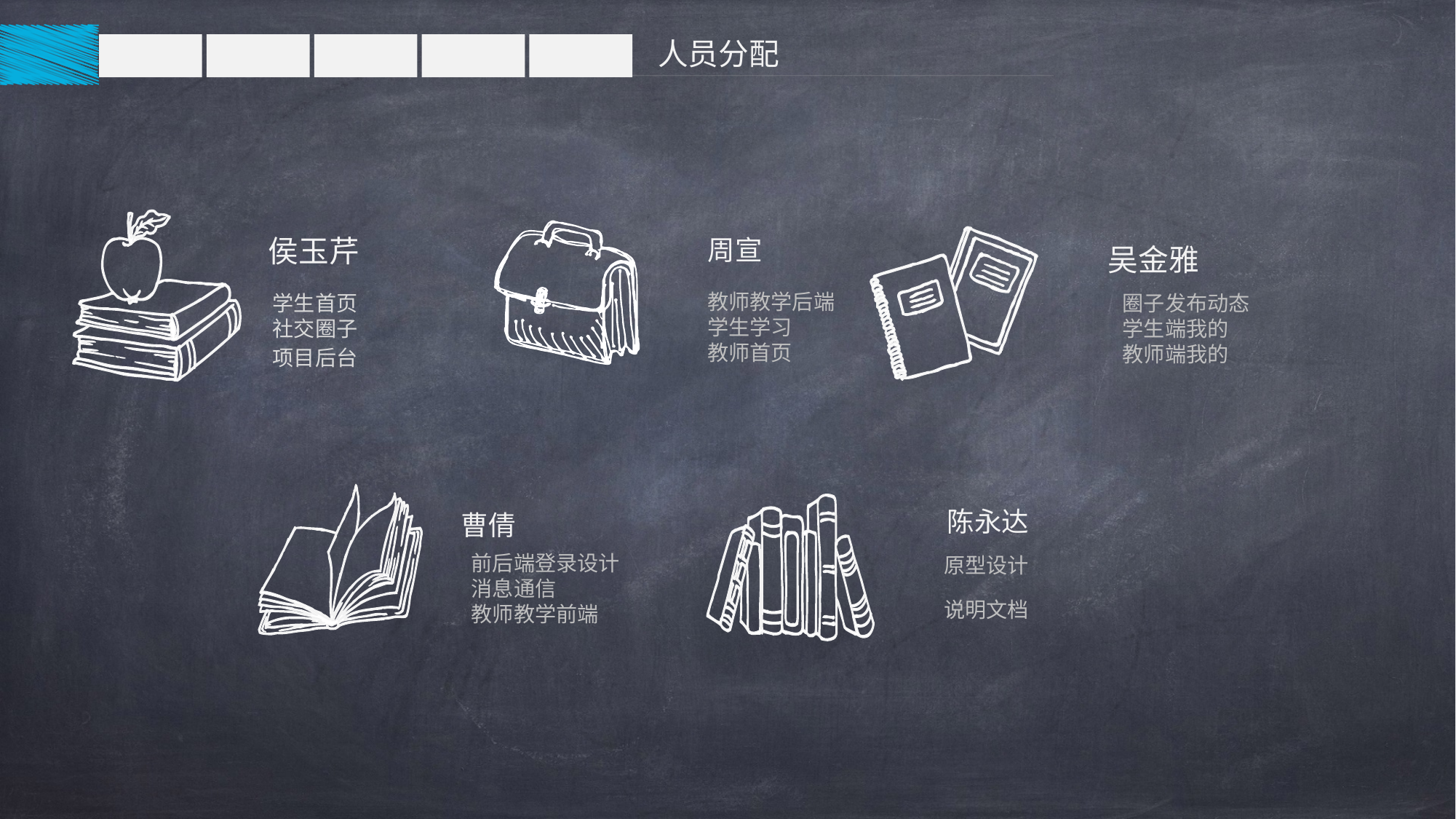

人员分配

侯玉芹
学生首页
社交圈子
项目后台

周宣
教师教学后端
学生学习
教师首页
吴金雅
圈子发布动态
学生端我的
教师端我的

陈永达
原型设计
说明文档
曹倩
前后端登录设计
消息通信
教师教学前端